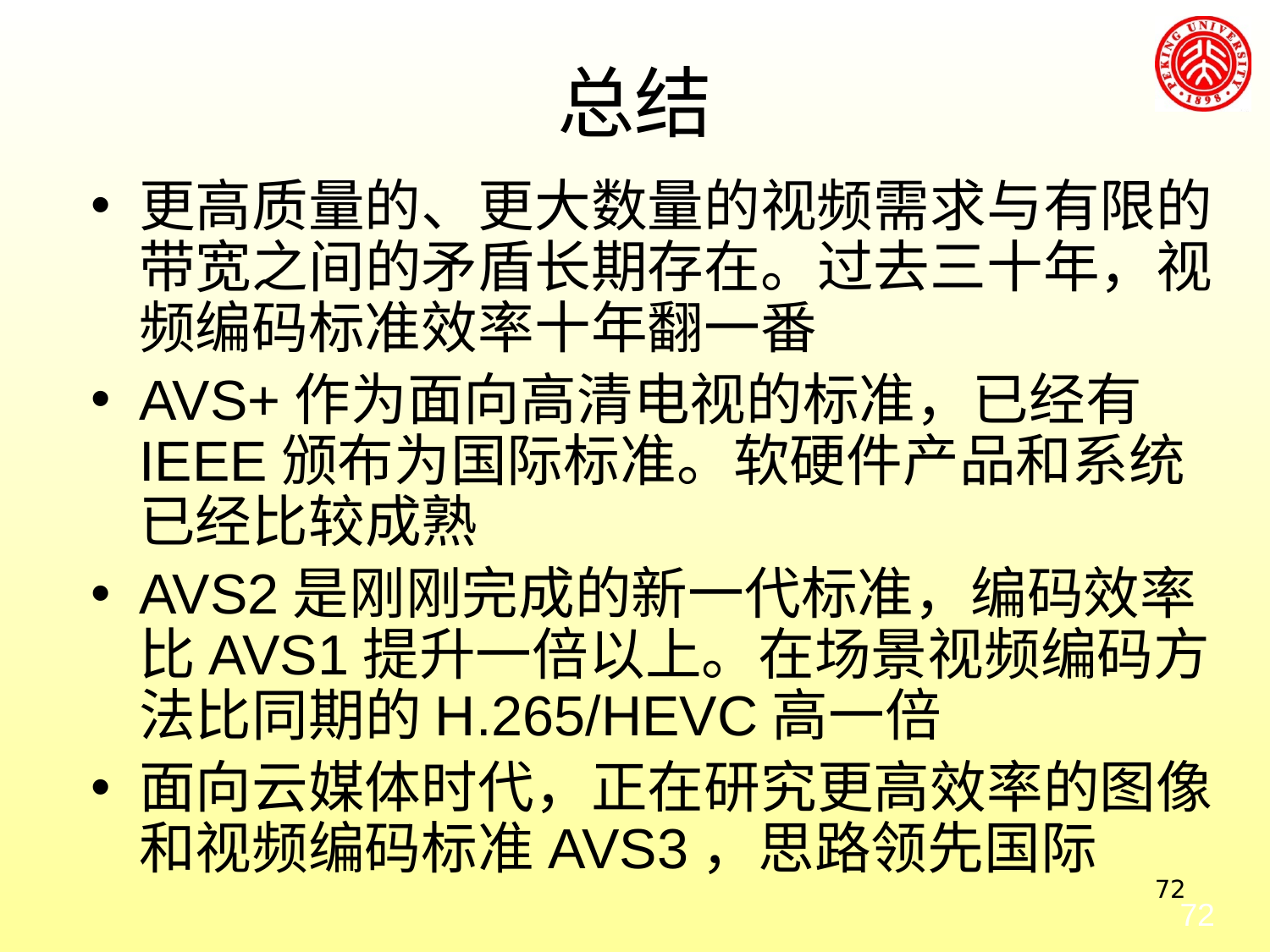

# 总结
更高质量的、更大数量的视频需求与有限的带宽之间的矛盾长期存在。过去三十年，视频编码标准效率十年翻一番
AVS+作为面向高清电视的标准，已经有IEEE颁布为国际标准。软硬件产品和系统已经比较成熟
AVS2是刚刚完成的新一代标准，编码效率比AVS1提升一倍以上。在场景视频编码方法比同期的H.265/HEVC高一倍
面向云媒体时代，正在研究更高效率的图像和视频编码标准AVS3，思路领先国际
72